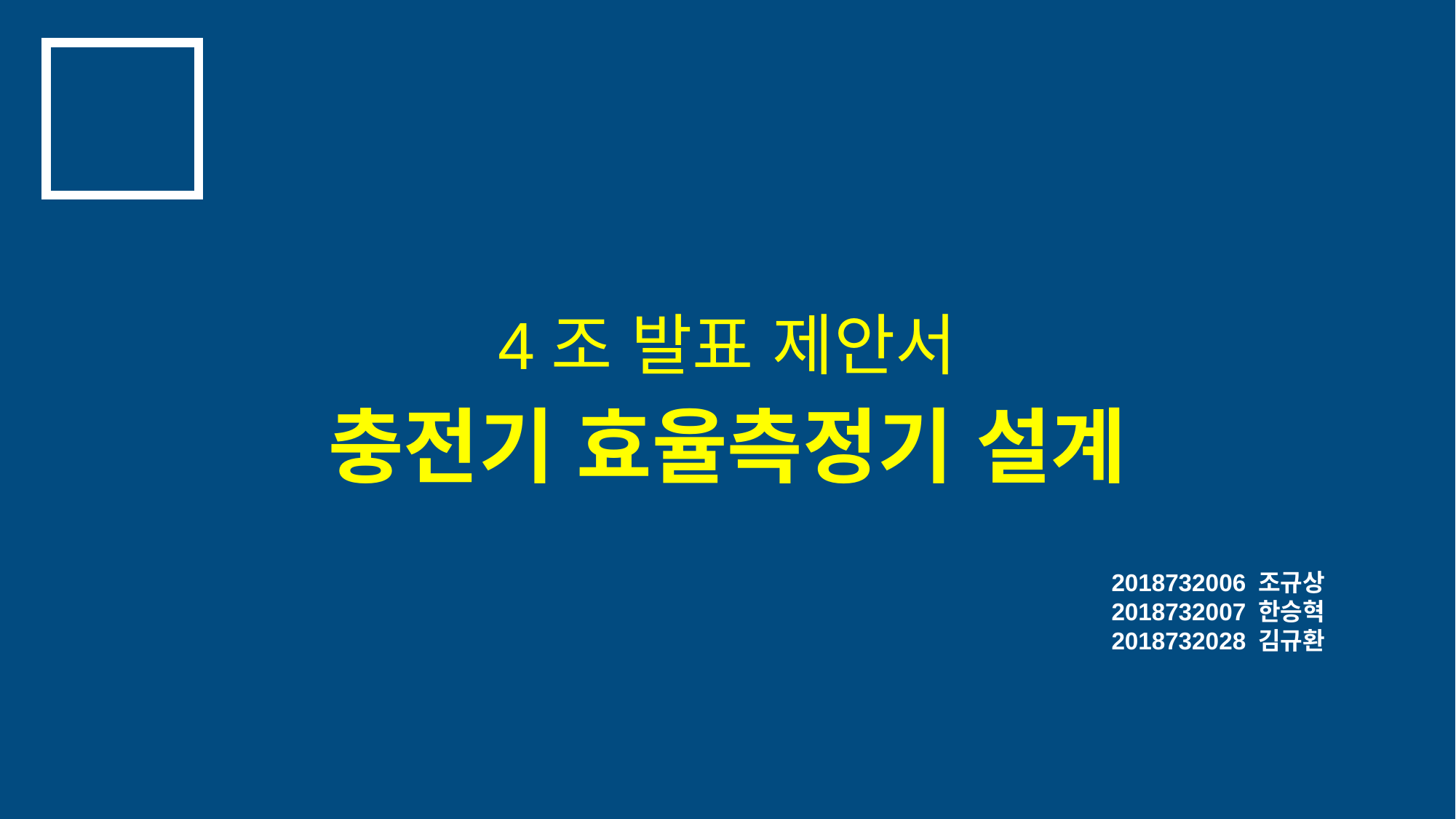

4조 발표 제안서
충전기 효율측정기 설계
2018732006 조규상
2018732007 한승혁  2018732028 김규환